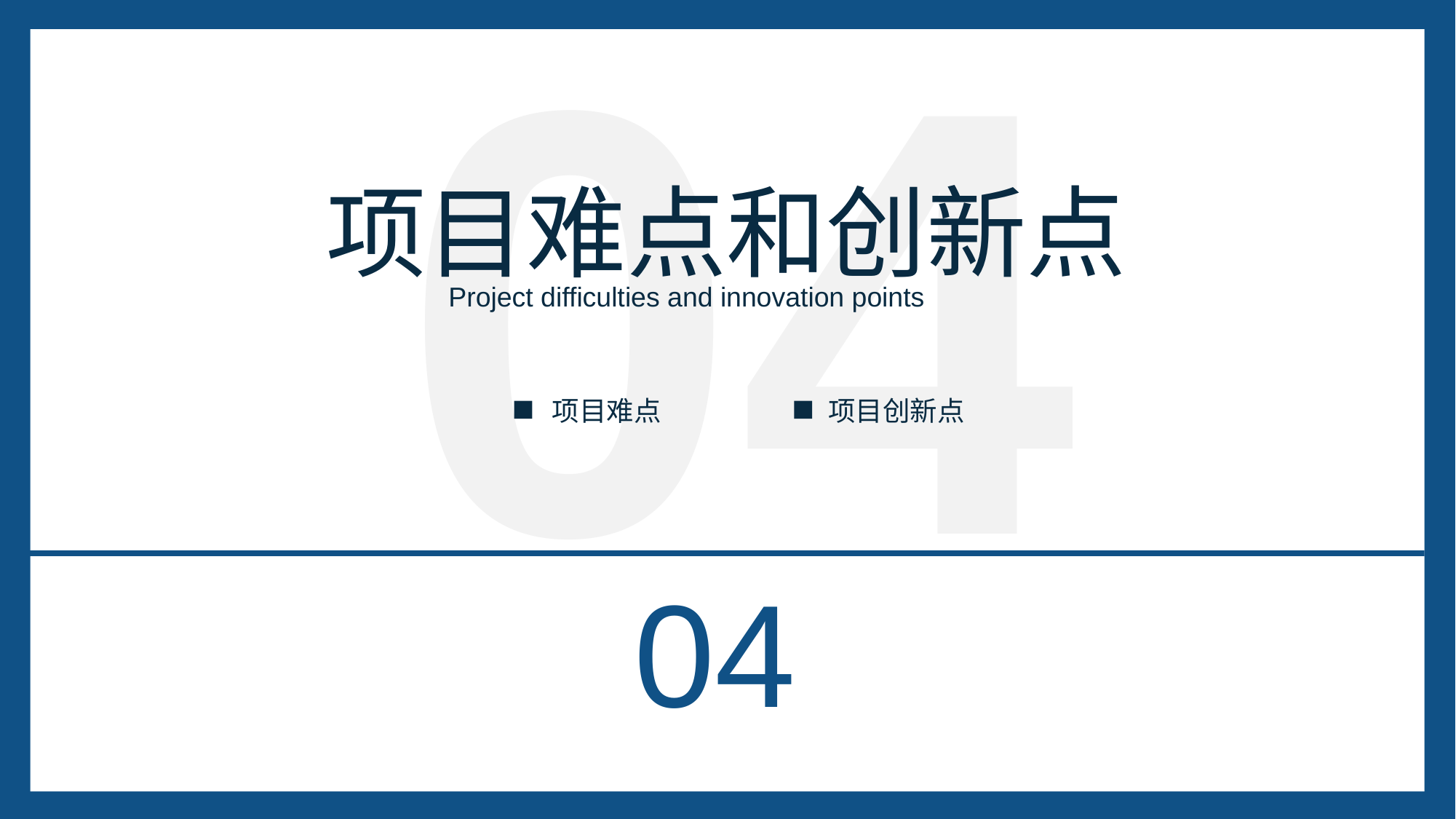

04

项目难点和创新点
Project difficulties and innovation points
项目创新点

项目难点

04